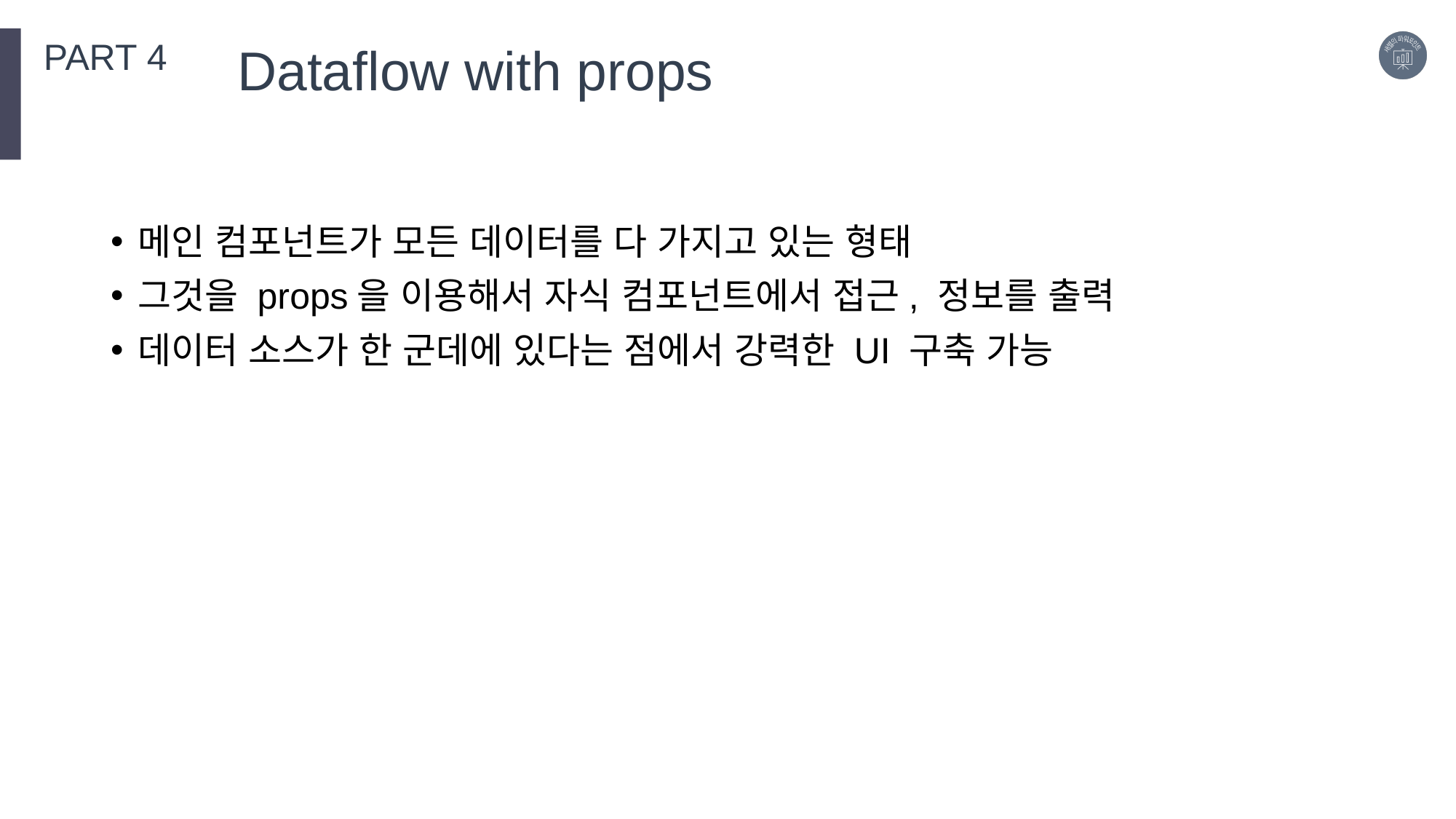

PART 4
Dataflow with props
메인 컴포넌트가 모든 데이터를 다 가지고 있는 형태
그것을 props을 이용해서 자식 컴포넌트에서 접근, 정보를 출력
데이터 소스가 한 군데에 있다는 점에서 강력한 UI 구축 가능